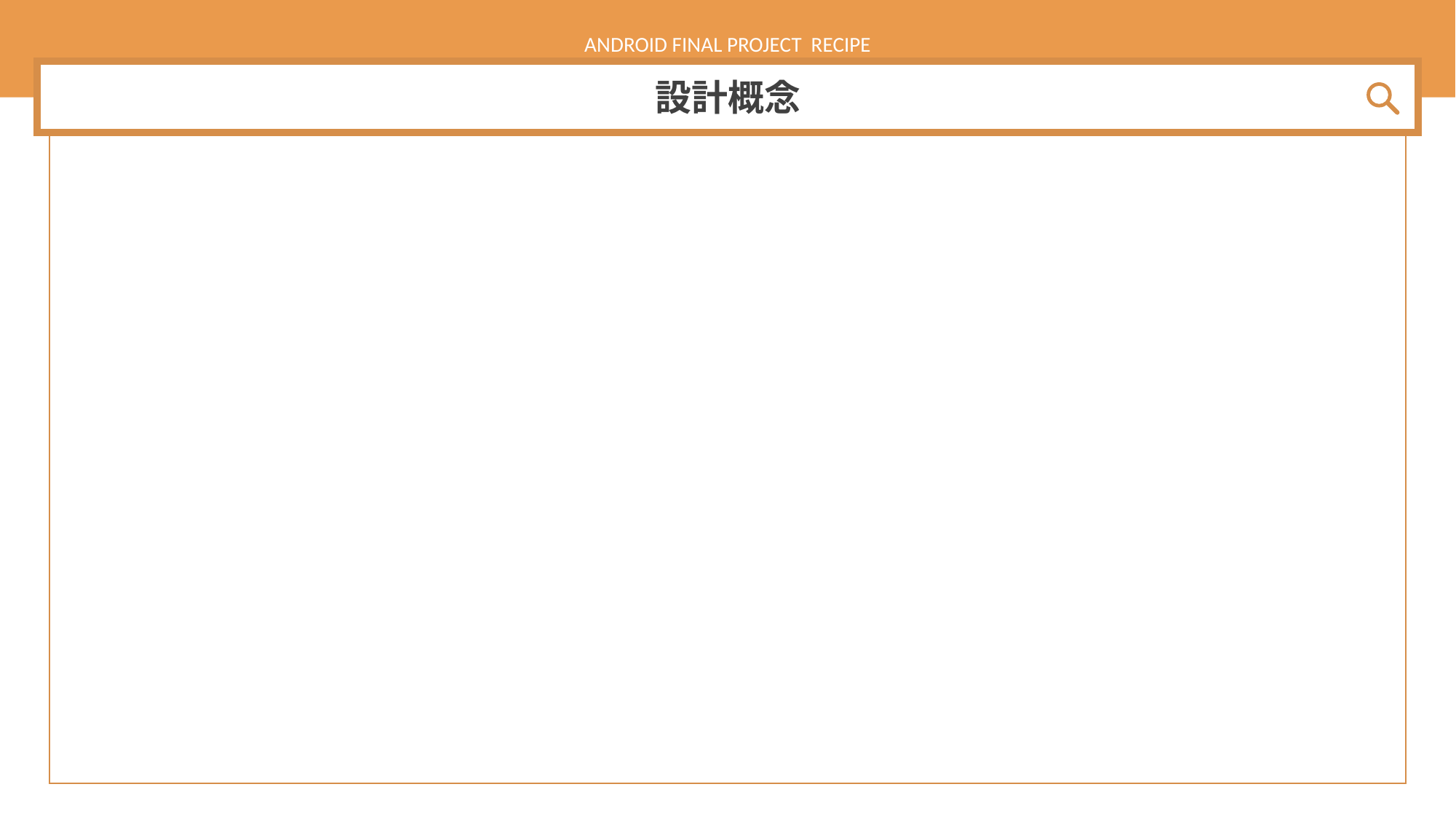

ANDROID FINAL PROJECT  RECIPE
設計概念

CONTENTS. A
75%
CONTENTS. A
75%